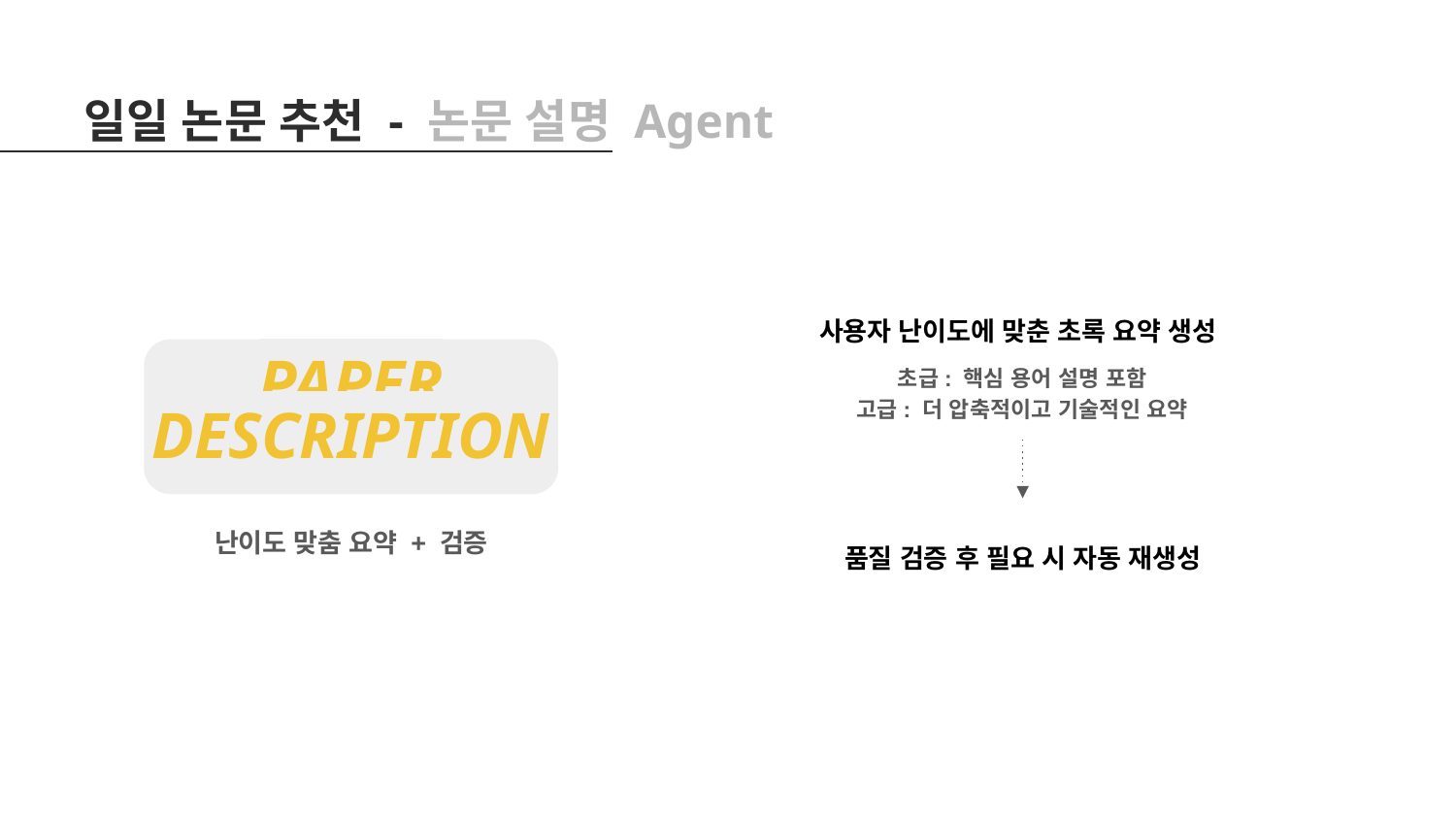

일일 논문 추천 - 논문 설명 Agent
사용자 난이도에 맞춘 초록 요약 생성

PAPER
DESCRIPTION

난이도 맞춤 요약 + 검증
초급: 핵심 용어 설명 포함
고급: 더 압축적이고 기술적인 요약
품질 검증 후 필요 시 자동 재생성